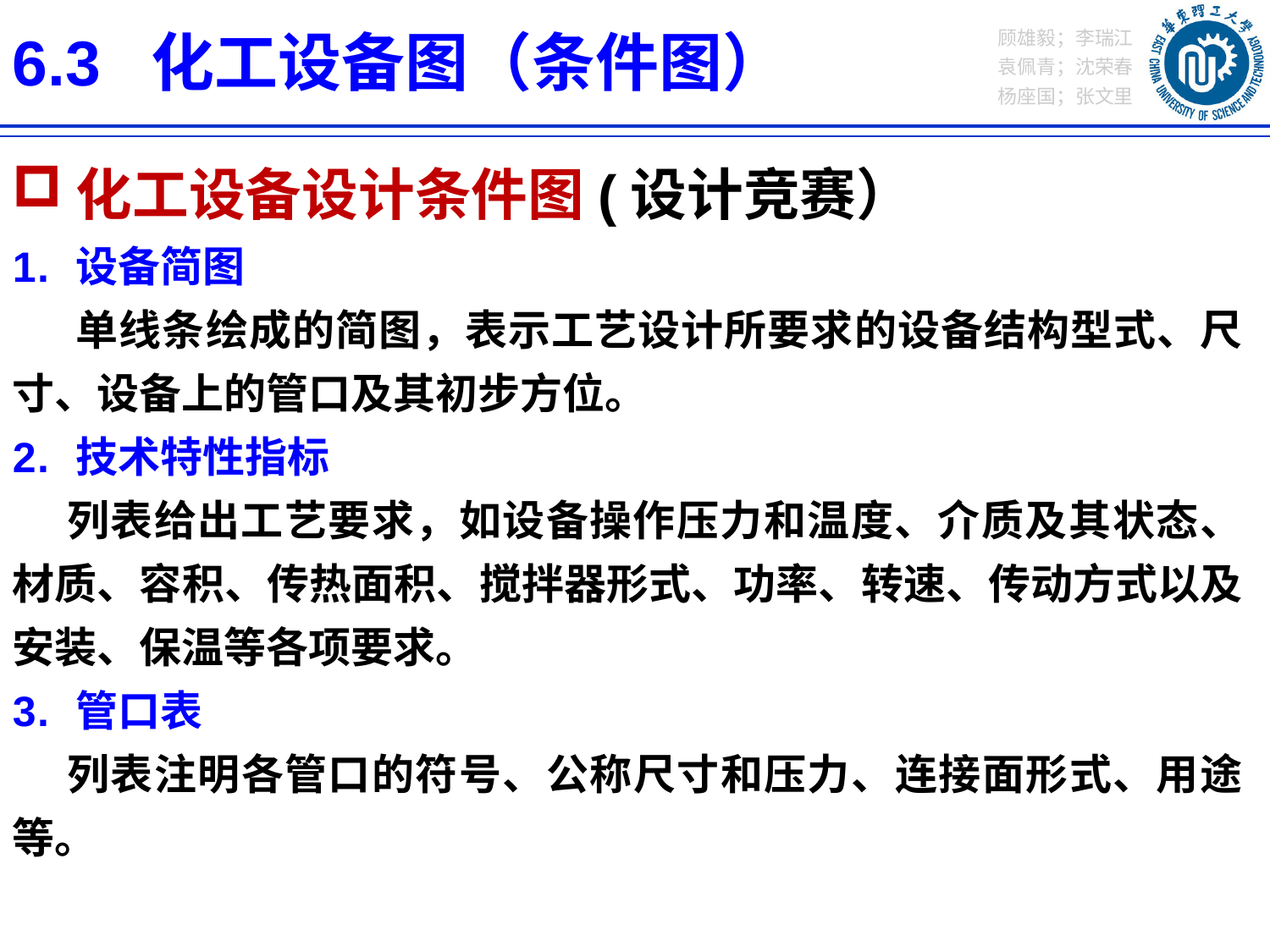

6.3  化工设备图（条件图）
化工设备设计条件图(设计竞赛）
设备简图
     单线条绘成的简图，表示工艺设计所要求的设备结构型式、尺寸、设备上的管口及其初步方位。
技术特性指标
    列表给出工艺要求，如设备操作压力和温度、介质及其状态、材质、容积、传热面积、搅拌器形式、功率、转速、传动方式以及安装、保温等各项要求。
管口表
    列表注明各管口的符号、公称尺寸和压力、连接面形式、用途等。